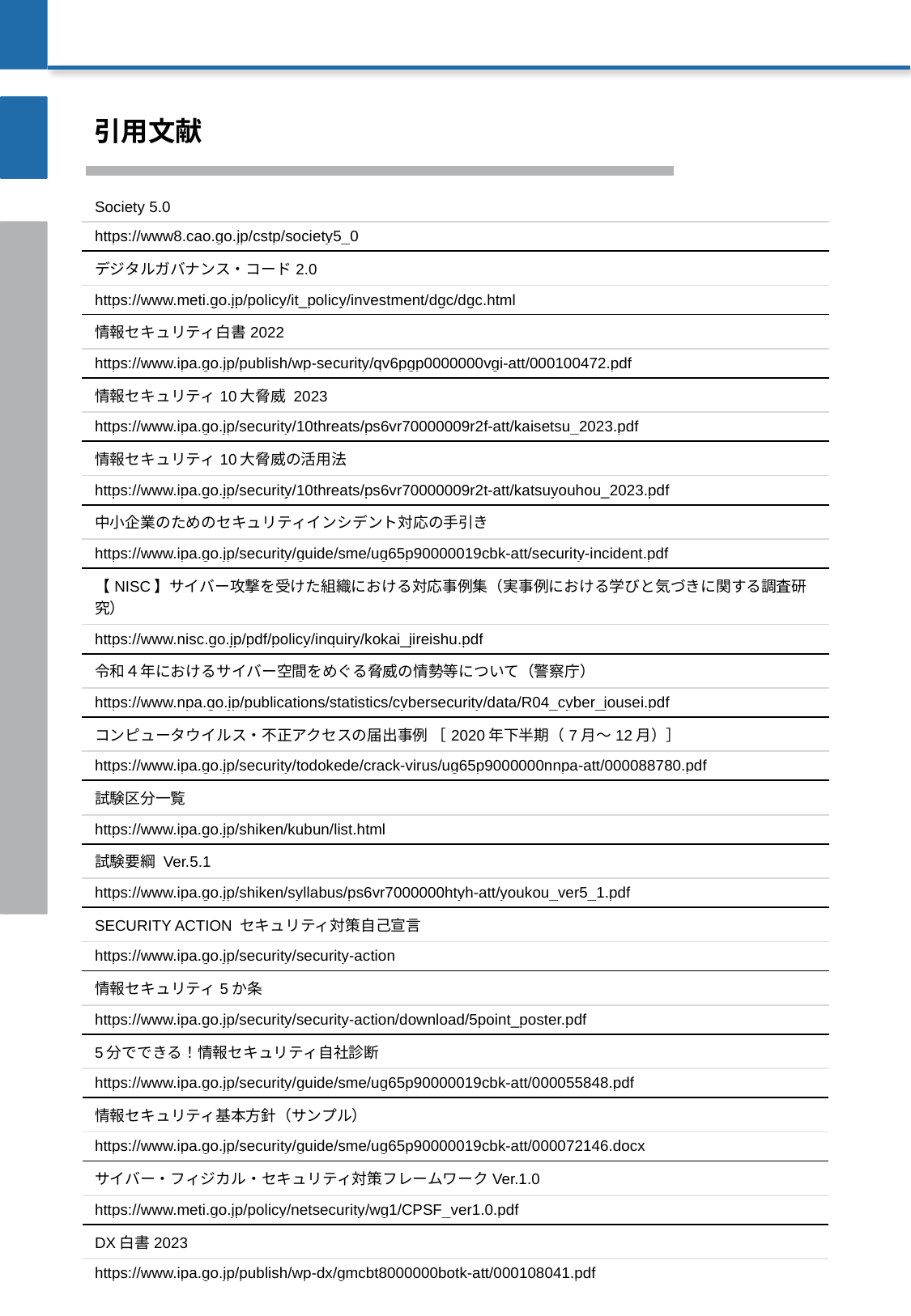

引用文献
| Society 5.0 |
| --- |
| https://www8.cao.go.jp/cstp/society5\_0 |
| デジタルガバナンス・コード2.0 |
| https://www.meti.go.jp/policy/it\_policy/investment/dgc/dgc.html |
| 情報セキュリティ白書2022 |
| https://www.ipa.go.jp/publish/wp-security/qv6pgp0000000vgi-att/000100472.pdf |
| 情報セキュリティ10大脅威 2023 |
| https://www.ipa.go.jp/security/10threats/ps6vr70000009r2f-att/kaisetsu\_2023.pdf |
| 情報セキュリティ10大脅威の活用法 |
| https://www.ipa.go.jp/security/10threats/ps6vr70000009r2t-att/katsuyouhou\_2023.pdf |
| 中小企業のためのセキュリティインシデント対応の手引き |
| https://www.ipa.go.jp/security/guide/sme/ug65p90000019cbk-att/security-incident.pdf |
| 【NISC】サイバー攻撃を受けた組織における対応事例集（実事例における学びと気づきに関する調査研究） |
| https://www.nisc.go.jp/pdf/policy/inquiry/kokai\_jireishu.pdf |
| 令和４年におけるサイバー空間をめぐる脅威の情勢等について（警察庁） |
| https://www.npa.go.jp/publications/statistics/cybersecurity/data/R04\_cyber\_jousei.pdf |
| コンピュータウイルス・不正アクセスの届出事例 ［2020年下半期（7月～12月）］ |
| https://www.ipa.go.jp/security/todokede/crack-virus/ug65p9000000nnpa-att/000088780.pdf |
| 試験区分一覧 |
| https://www.ipa.go.jp/shiken/kubun/list.html |
| 試験要綱 Ver.5.1 |
| https://www.ipa.go.jp/shiken/syllabus/ps6vr7000000htyh-att/youkou\_ver5\_1.pdf |
| SECURITY ACTION セキュリティ対策自己宣言 |
| https://www.ipa.go.jp/security/security-action |
| 情報セキュリティ5か条 |
| https://www.ipa.go.jp/security/security-action/download/5point\_poster.pdf |
| 5分でできる！情報セキュリティ自社診断 |
| https://www.ipa.go.jp/security/guide/sme/ug65p90000019cbk-att/000055848.pdf |
| 情報セキュリティ基本方針（サンプル） |
| https://www.ipa.go.jp/security/guide/sme/ug65p90000019cbk-att/000072146.docx |
| サイバー・フィジカル・セキュリティ対策フレームワークVer.1.0 |
| https://www.meti.go.jp/policy/netsecurity/wg1/CPSF\_ver1.0.pdf |
| DX白書2023 |
| https://www.ipa.go.jp/publish/wp-dx/gmcbt8000000botk-att/000108041.pdf |